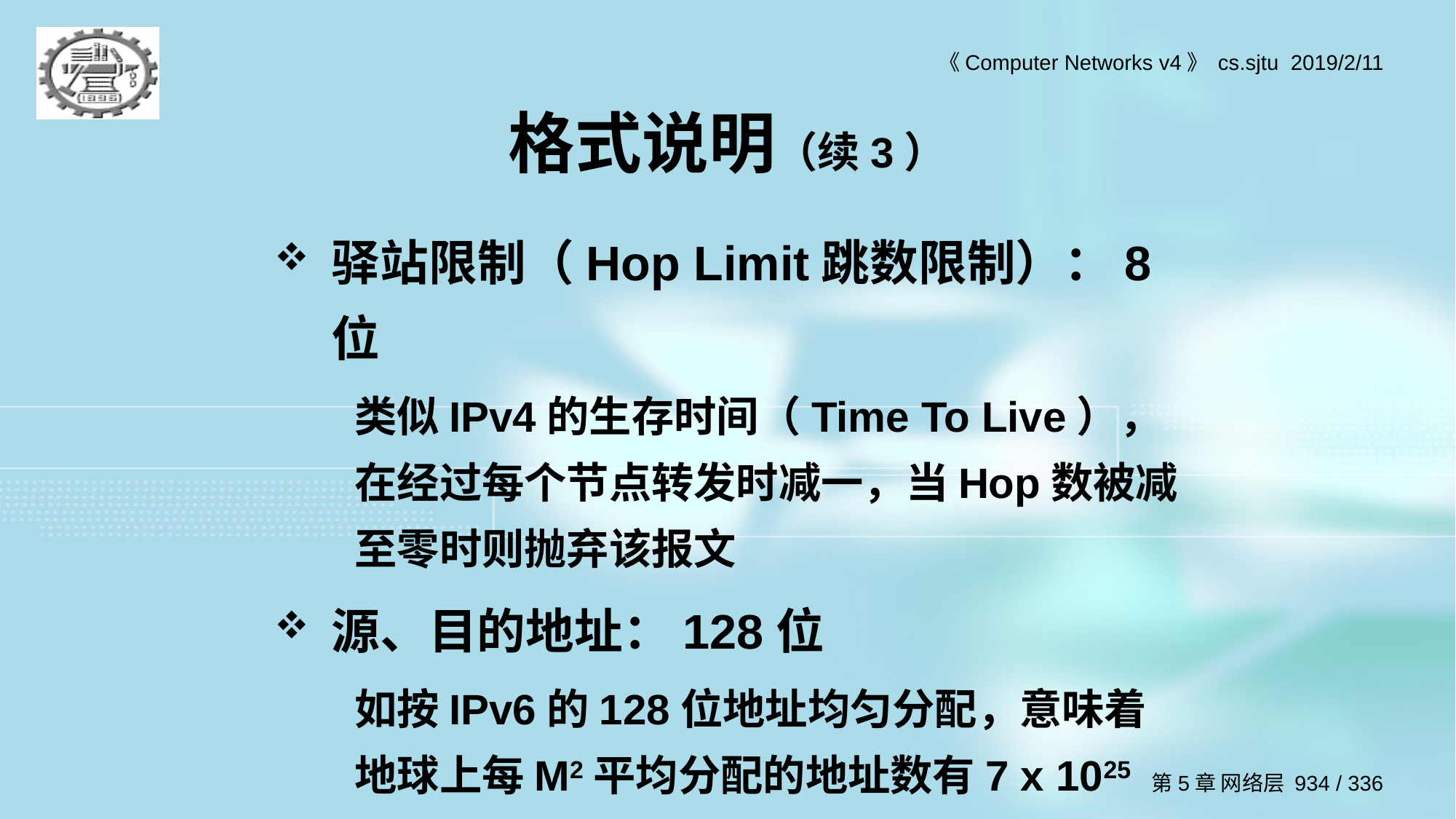

# 格式说明（续3）
驿站限制（Hop Limit跳数限制）：8位
类似IPv4的生存时间（Time To Live），在经过每个节点转发时减一，当Hop数被减至零时则抛弃该报文
源、目的地址：128位
如按IPv6的128位地址均匀分配，意味着地球上每M2平均分配的地址数有7 x 1025